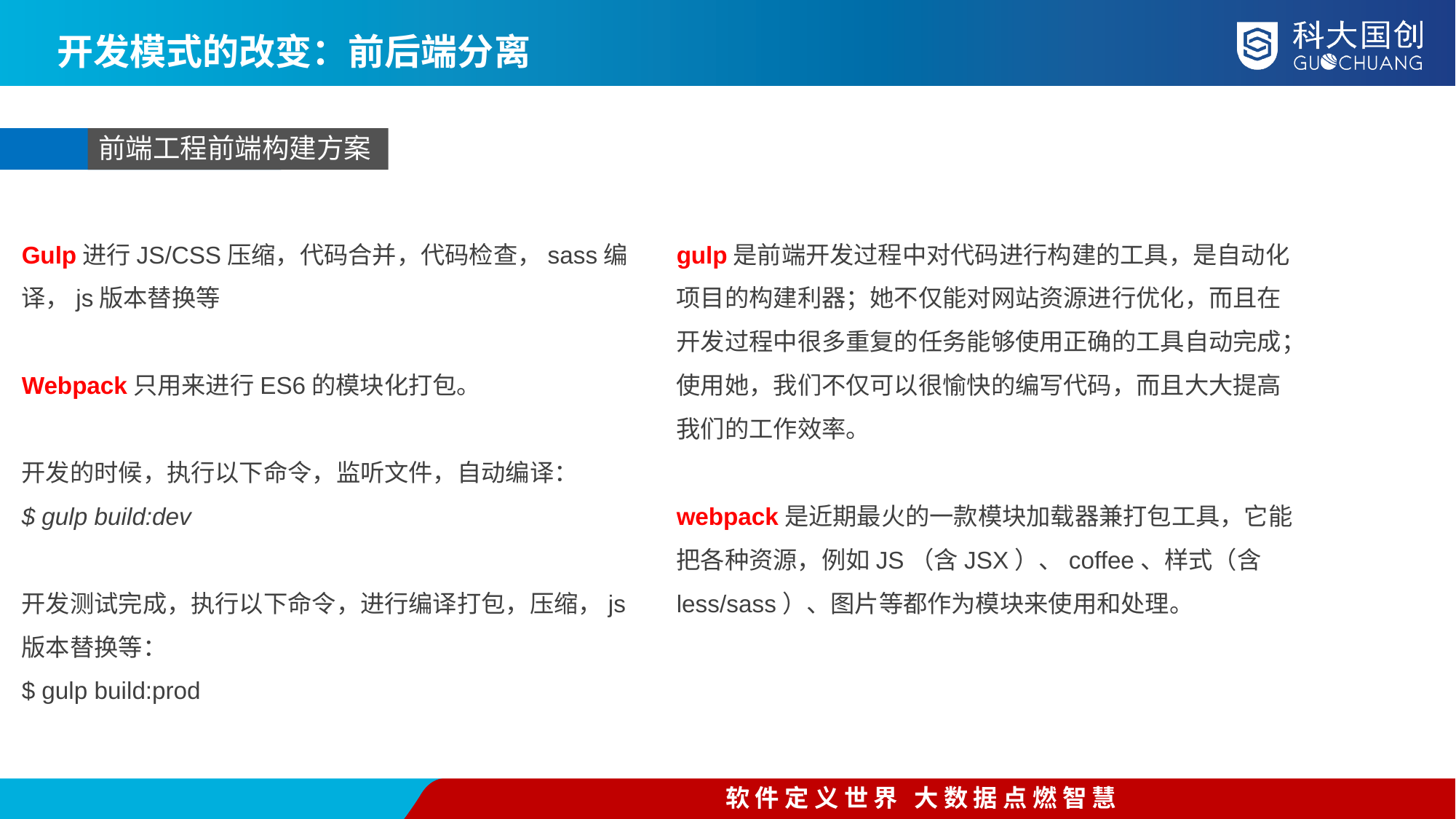

开发模式的改变：前后端分离
前端工程前端构建方案

Gulp进行JS/CSS压缩，代码合并，代码检查，sass编译，js版本替换等

Webpack只用来进行ES6的模块化打包。

开发的时候，执行以下命令，监听文件，自动编译：
$ gulp build:dev

开发测试完成，执行以下命令，进行编译打包，压缩，js版本替换等：
$ gulp build:prod
gulp是前端开发过程中对代码进行构建的工具，是自动化项目的构建利器；她不仅能对网站资源进行优化，而且在开发过程中很多重复的任务能够使用正确的工具自动完成；使用她，我们不仅可以很愉快的编写代码，而且大大提高我们的工作效率。

webpack是近期最火的一款模块加载器兼打包工具，它能把各种资源，例如JS（含JSX）、coffee、样式（含less/sass）、图片等都作为模块来使用和处理。